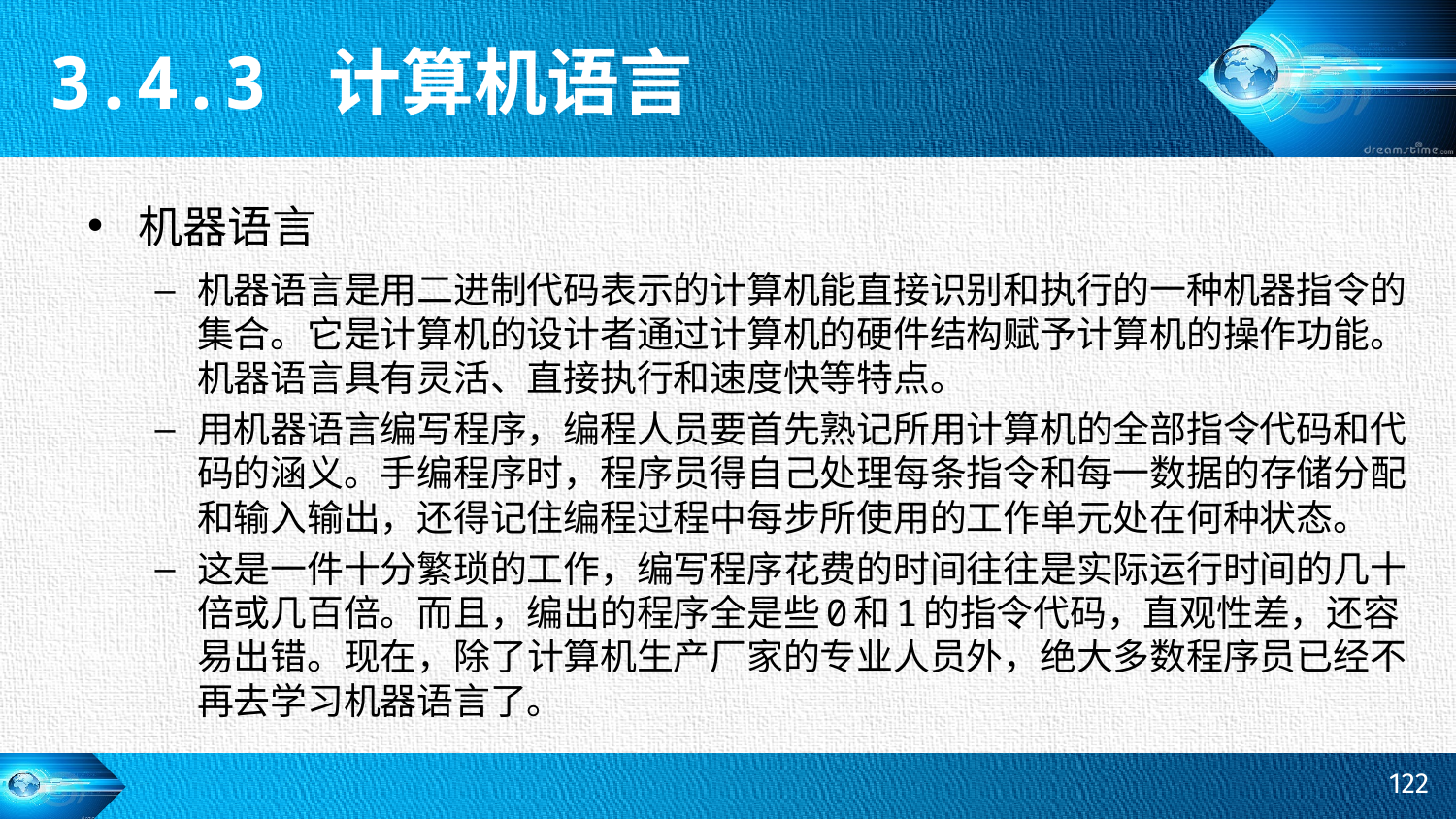

3.4.3 计算机语言
机器语言
机器语言是用二进制代码表示的计算机能直接识别和执行的一种机器指令的集合。它是计算机的设计者通过计算机的硬件结构赋予计算机的操作功能。机器语言具有灵活、直接执行和速度快等特点。
用机器语言编写程序，编程人员要首先熟记所用计算机的全部指令代码和代码的涵义。手编程序时，程序员得自己处理每条指令和每一数据的存储分配和输入输出，还得记住编程过程中每步所使用的工作单元处在何种状态。
这是一件十分繁琐的工作，编写程序花费的时间往往是实际运行时间的几十倍或几百倍。而且，编出的程序全是些0和1的指令代码，直观性差，还容易出错。现在，除了计算机生产厂家的专业人员外，绝大多数程序员已经不再去学习机器语言了。
122